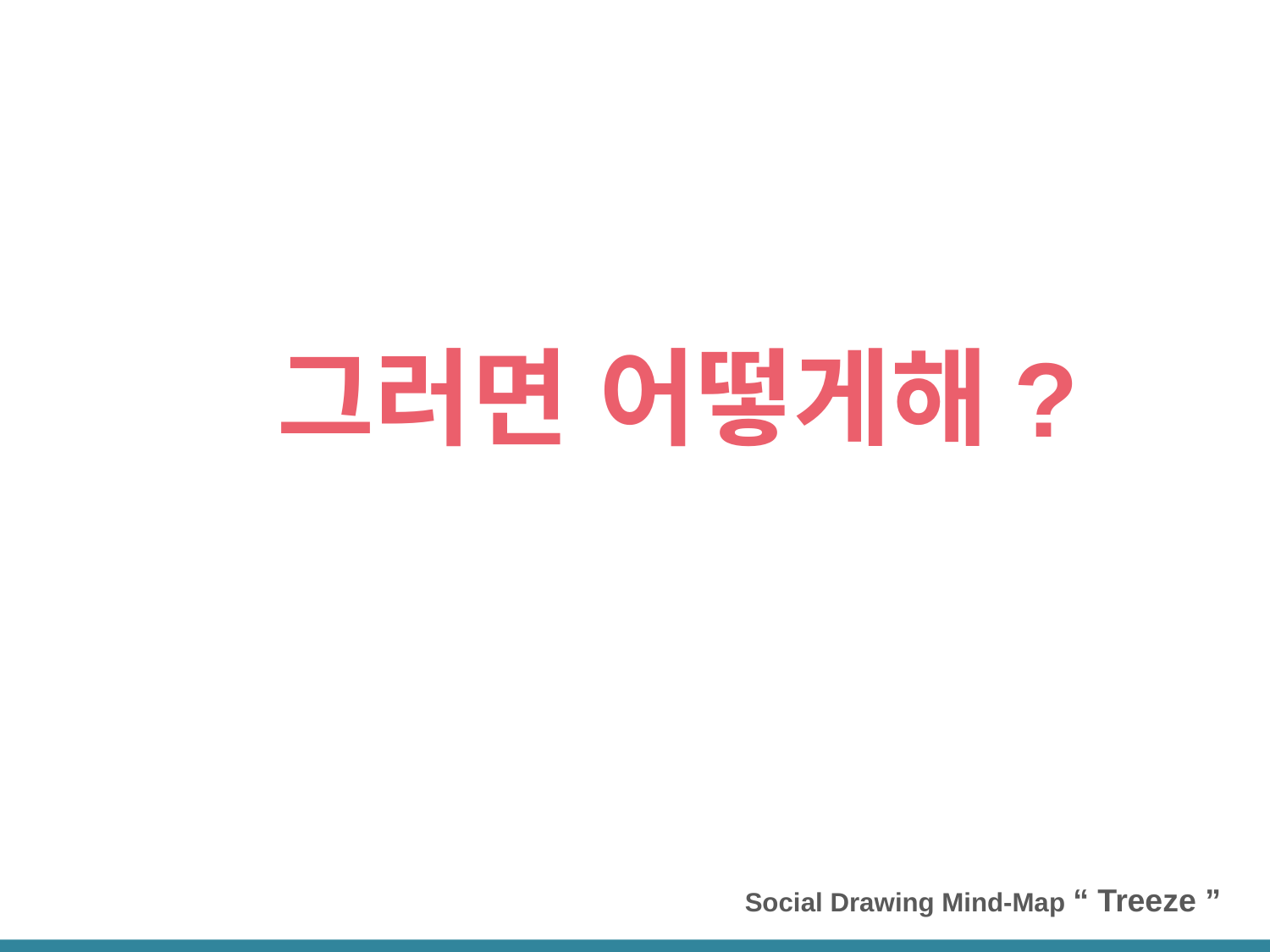

그러면 어떻게해?
Social Drawing Mind-Map “ Treeze ”